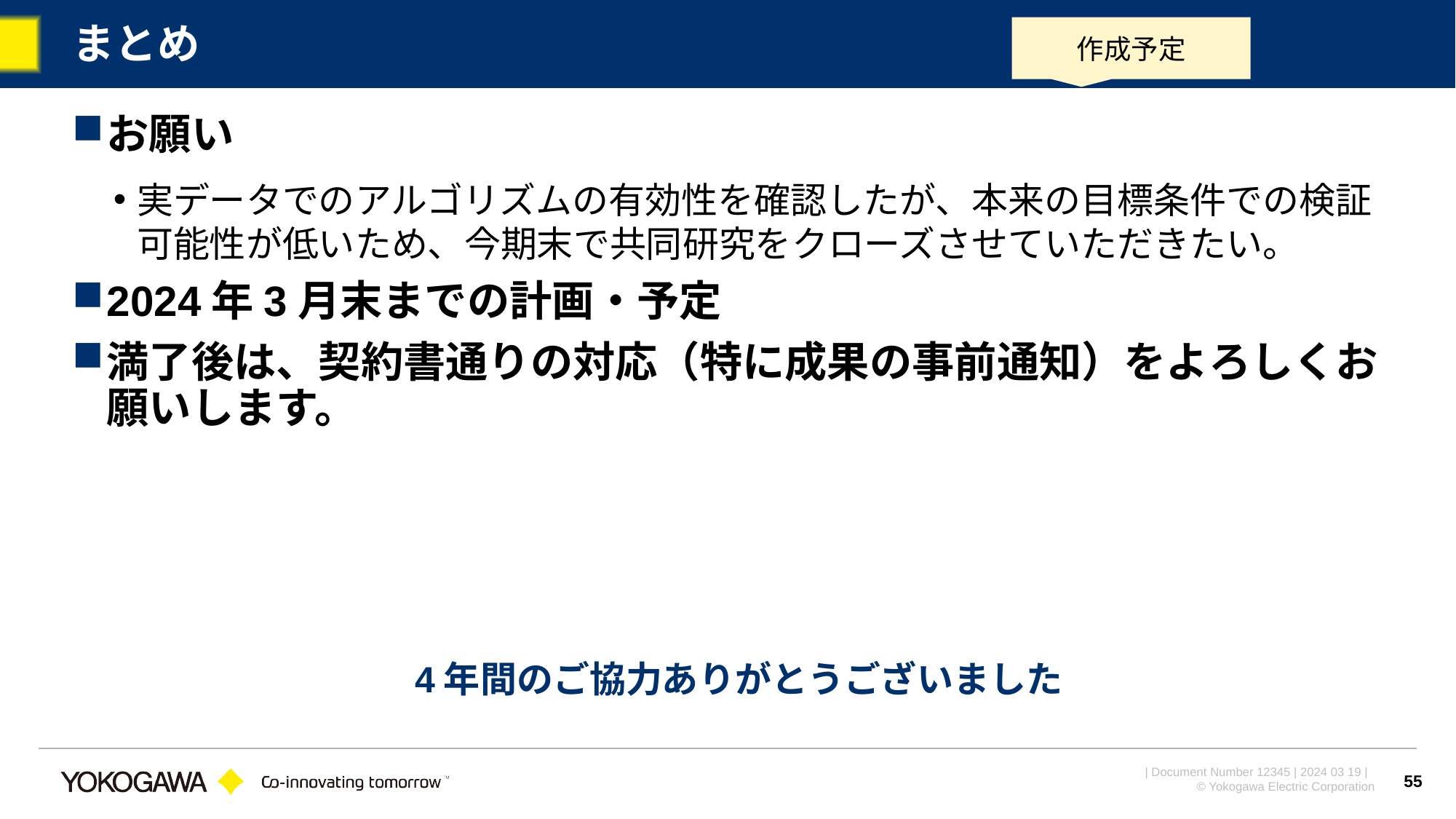

# まとめ
作成予定
お願い
実データでのアルゴリズムの有効性を確認したが、本来の目標条件での検証可能性が低いため、今期末で共同研究をクローズさせていただきたい。
2024年3月末までの計画・予定
満了後は、契約書通りの対応（特に成果の事前通知）をよろしくお願いします。
4年間のご協力ありがとうございました
55